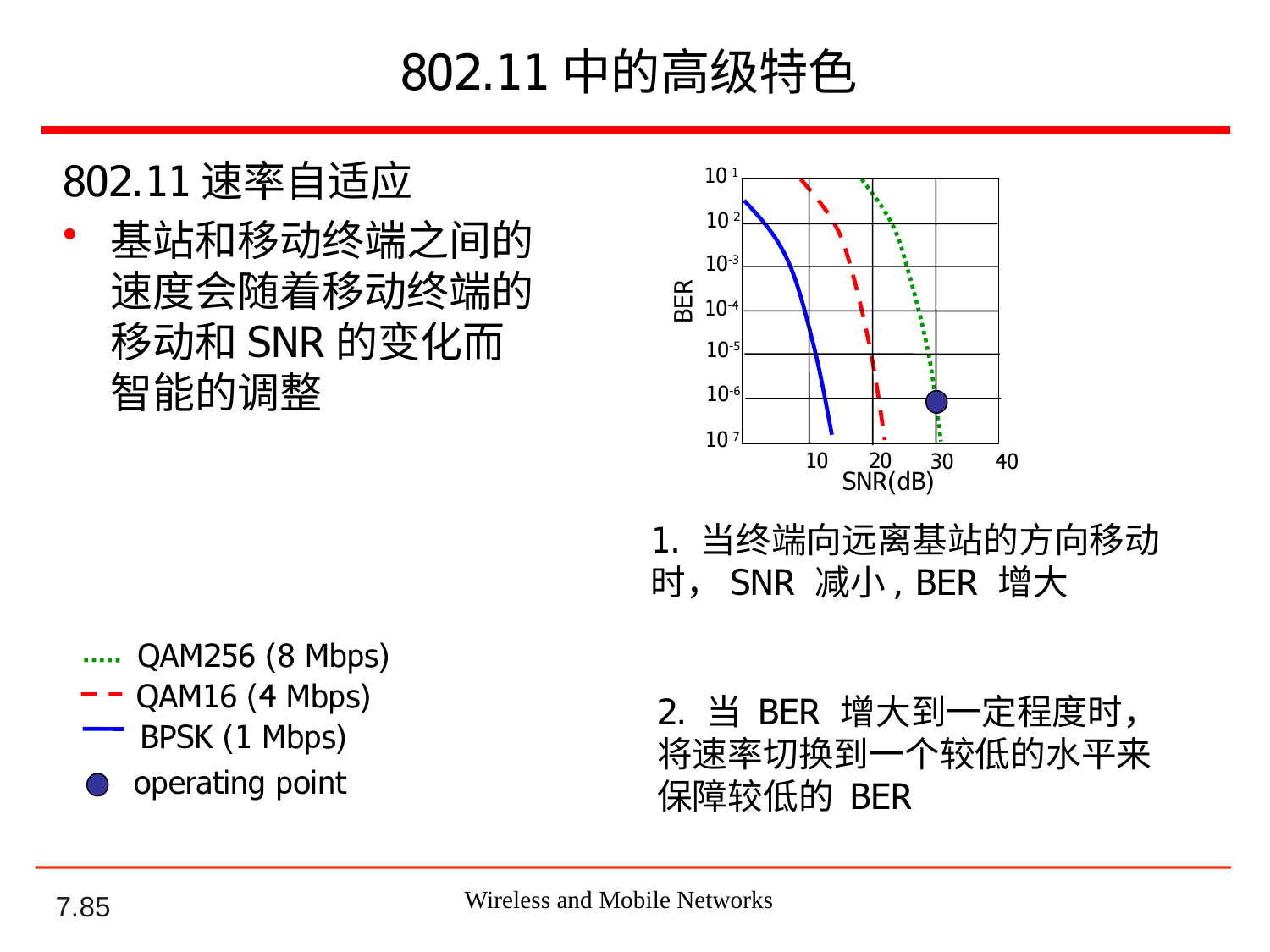

802.11中的高级特色
802.11速率自适应
基站和移动终端之间的速度会随着移动终端的移动和SNR的变化而智能的调整
10-1

10-2

10-3

BER
10-4

10-5

10-6

10-7
10
20
30
40
SNR(dB)
1. 当终端向远离基站的方向移动时，SNR 减小, BER 增大
QAM256 (8 Mbps)

QAM16 (4 Mbps)
2. 当 BER 增大到一定程度时，将速率切换到一个较低的水平来保障较低的 BER

BPSK (1 Mbps)

operating point